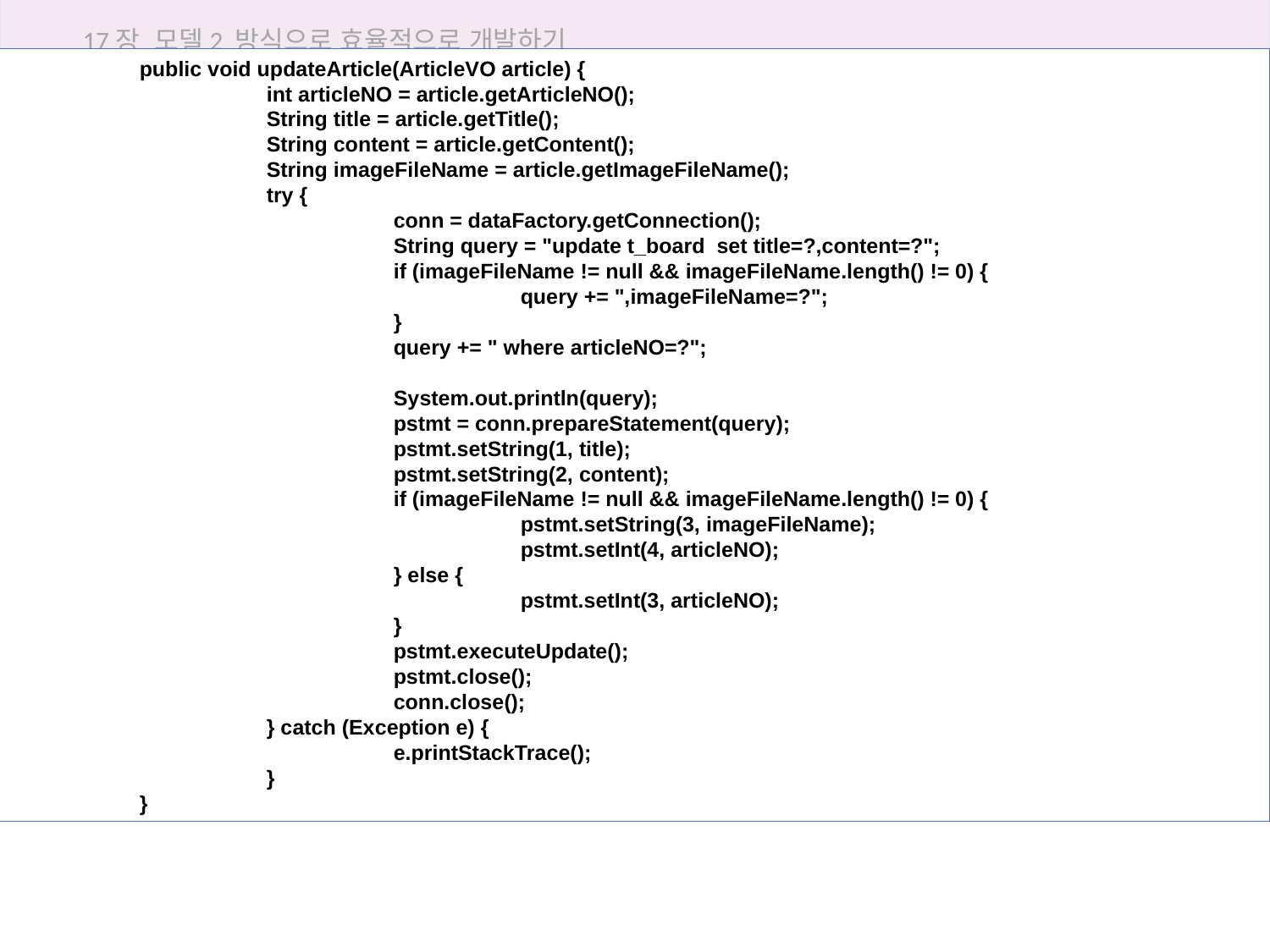

17장  모델2 방식으로 효율적으로 개발하기
	public void updateArticle(ArticleVO article) {
		int articleNO = article.getArticleNO();
		String title = article.getTitle();
		String content = article.getContent();
		String imageFileName = article.getImageFileName();
		try {
			conn = dataFactory.getConnection();
			String query = "update t_board  set title=?,content=?";
			if (imageFileName != null && imageFileName.length() != 0) {
				query += ",imageFileName=?";
			}
			query += " where articleNO=?";

			System.out.println(query);
			pstmt = conn.prepareStatement(query);
			pstmt.setString(1, title);
			pstmt.setString(2, content);
			if (imageFileName != null && imageFileName.length() != 0) {
				pstmt.setString(3, imageFileName);
				pstmt.setInt(4, articleNO);
			} else {
				pstmt.setInt(3, articleNO);
			}
			pstmt.executeUpdate();
			pstmt.close();
			conn.close();
		} catch (Exception e) {
			e.printStackTrace();
		}
	}